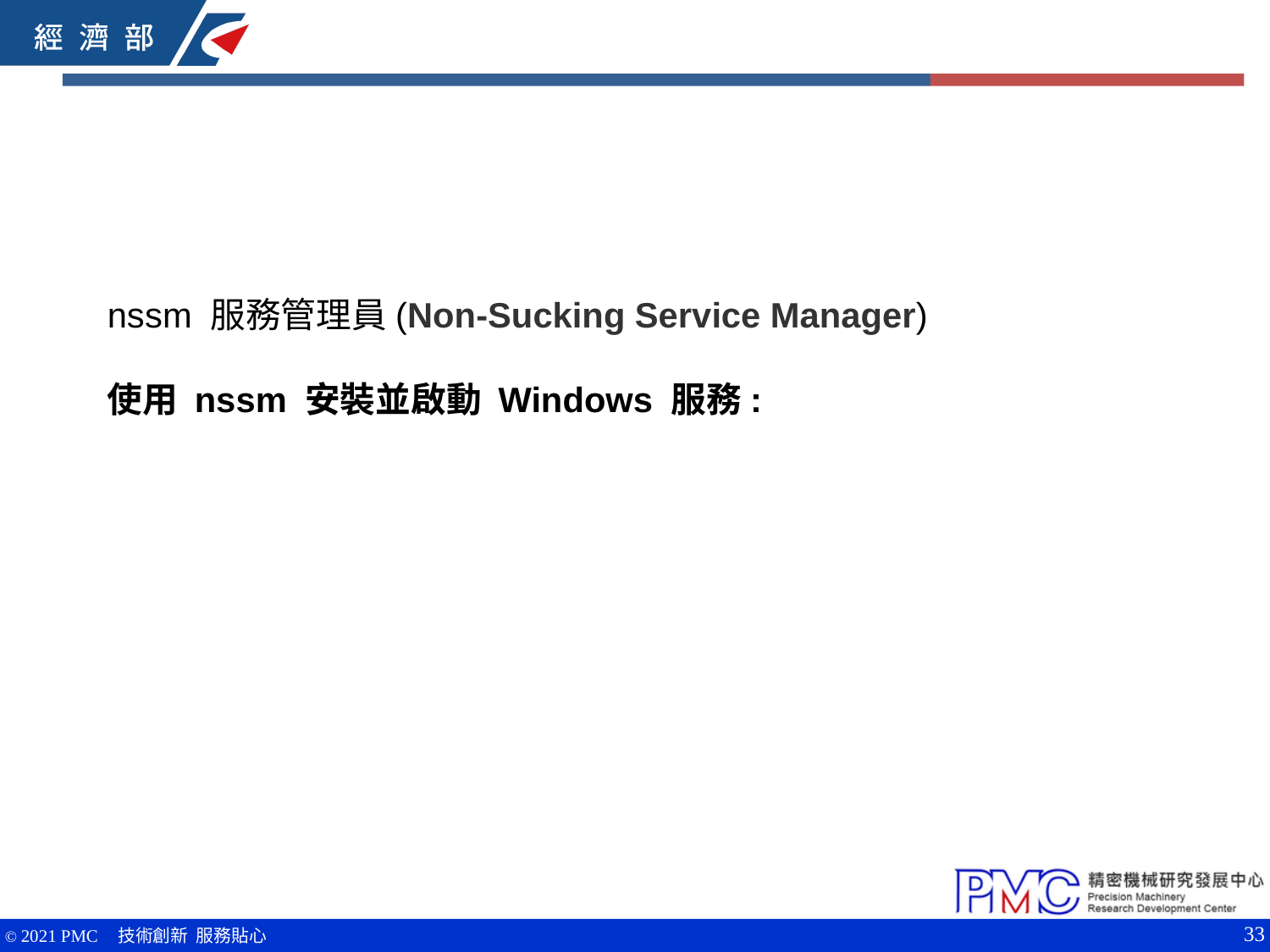

nssm 服務管理員(Non-Sucking Service Manager)

使用 nssm 安裝並啟動 Windows 服務:

33